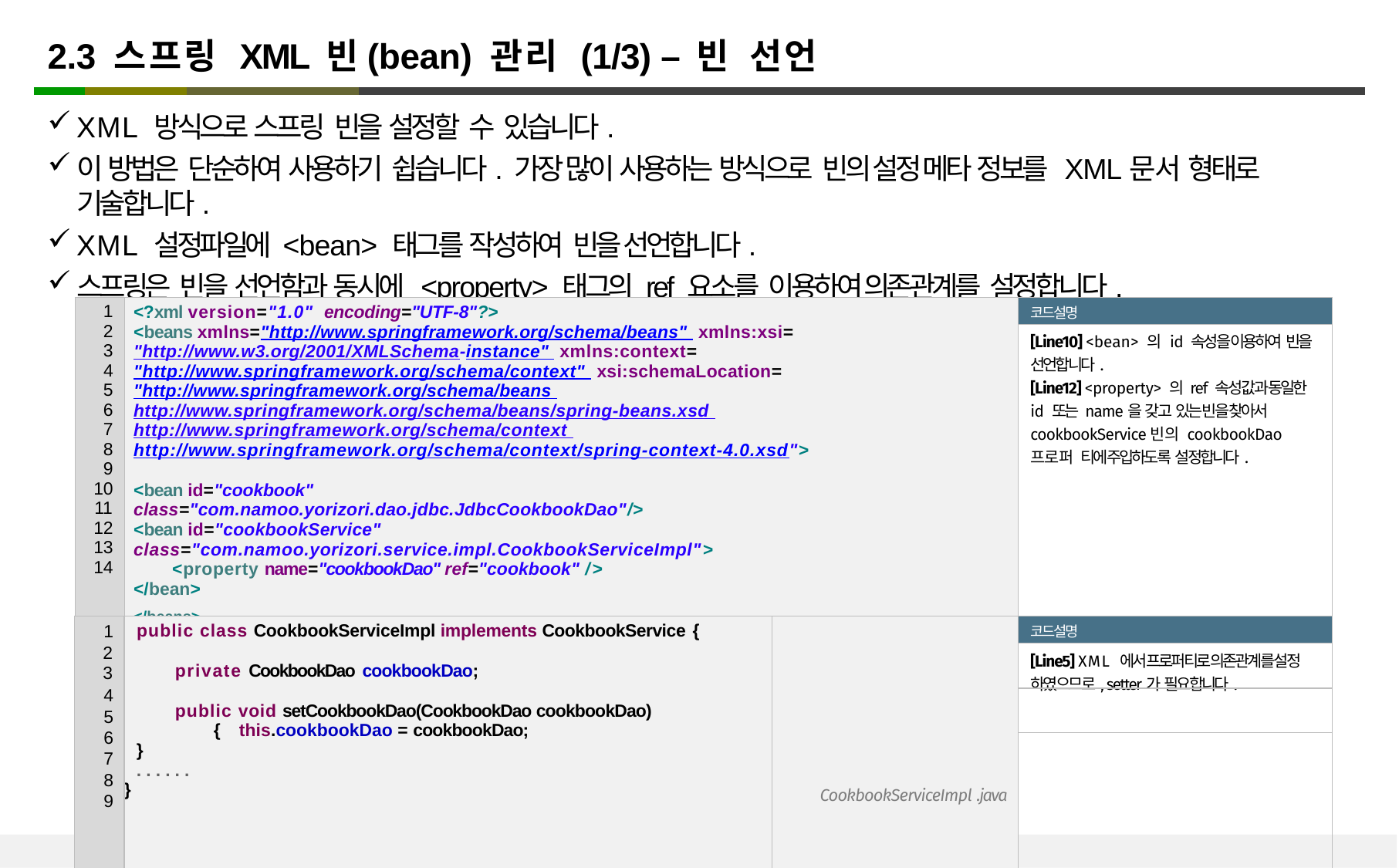

# 2.3 스프링 XML 빈(bean) 관리 (1/3) – 빈 선언
XML 방식으로 스프링  빈을 설정할  수 있습니다.
이 방법은 단순하여  사용하기  쉽습니다. 가장 많이 사용하는 방식으로  빈의 설정 메타 정보를  XML문서 형태로 기술합니다.
XML 설정파일에 <bean> 태그를 작성하여  빈을 선언합니다.
스프링은 빈을 선언함과 동시에  <property> 태그의 ref 요소를  이용하여 의존관계를 설정합니다.
| 1 2 3 4 5 6 7 8 9 10 11 12 13 14 | <?xml version="1.0" encoding="UTF-8"?> <beans xmlns="http://www.springframework.org/schema/beans" xmlns:xsi="http://www.w3.org/2001/XMLSchema-instance" xmlns:context="http://www.springframework.org/schema/context" xsi:schemaLocation="http://www.springframework.org/schema/beans http://www.springframework.org/schema/beans/spring-beans.xsd http://www.springframework.org/schema/context http://www.springframework.org/schema/context/spring-context-4.0.xsd"> <bean id="cookbook" class="com.namoo.yorizori.dao.jdbc.JdbcCookbookDao"/> <bean id="cookbookService" class="com.namoo.yorizori.service.impl.CookbookServiceImpl"> <property name="cookbookDao" ref="cookbook" /> </bean> </beans> applicationContext.xml | 코드설명 |
| --- | --- | --- |
|  |  | [Line10] <bean> 의 id 속성을 이용하여 빈을 선언합니다. [Line12] <property> 의 ref 속성 값과 동일한 id 또는 name을 갖고 있는 빈을 찾아서 cookbookService빈의 cookbookDao프로퍼 티에 주입하도록 설정합니다. |
| 1 | public class CookbookServiceImpl implements CookbookService { private CookbookDao cookbookDao; public void setCookbookDao(CookbookDao cookbookDao) { this.cookbookDao = cookbookDao; } ...... } | CookbookServiceImpl .java | 코드설명 |
| --- | --- | --- | --- |
| 2 3 |  |  | [Line5] XML 에서 프로퍼티로 의존관계를 설정 하였으므로, setter가 필요합니다. |
| 4 |  |  |  |
| 5 |  |  |  |
| 6 |  |  |  |
| 7 |  |  |  |
| 8 |  |  |  |
| 9 |  |  |  |